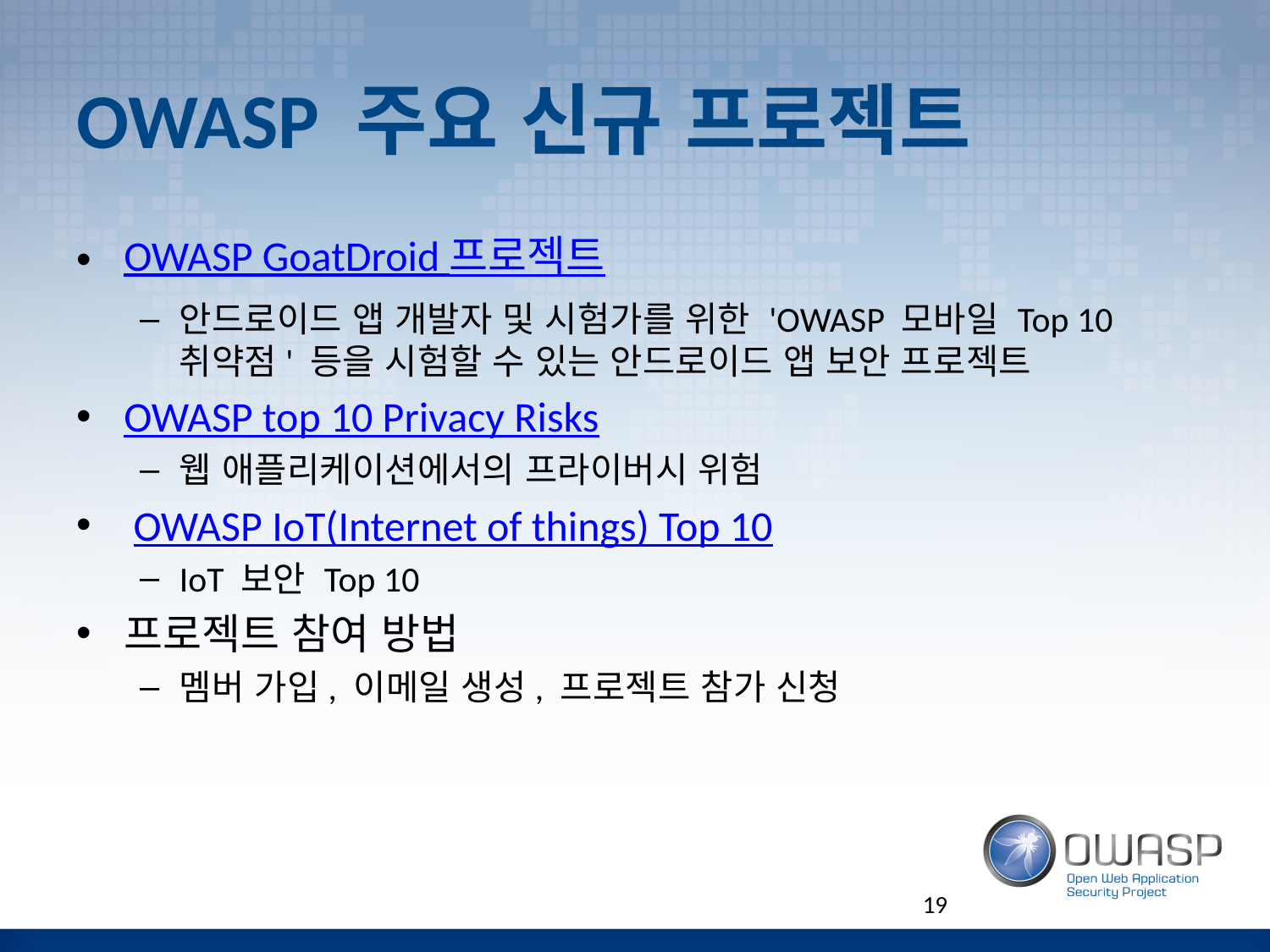

# OWASP 주요 신규 프로젝트
OWASP GoatDroid 프로젝트
안드로이드 앱 개발자 및 시험가를 위한 'OWASP 모바일 Top 10 취약점' 등을 시험할 수 있는 안드로이드 앱 보안 프로젝트
OWASP top 10 Privacy Risks
웹 애플리케이션에서의 프라이버시 위험
 OWASP IoT(Internet of things) Top 10
IoT 보안 Top 10
프로젝트 참여 방법
멤버 가입, 이메일 생성, 프로젝트 참가 신청

19